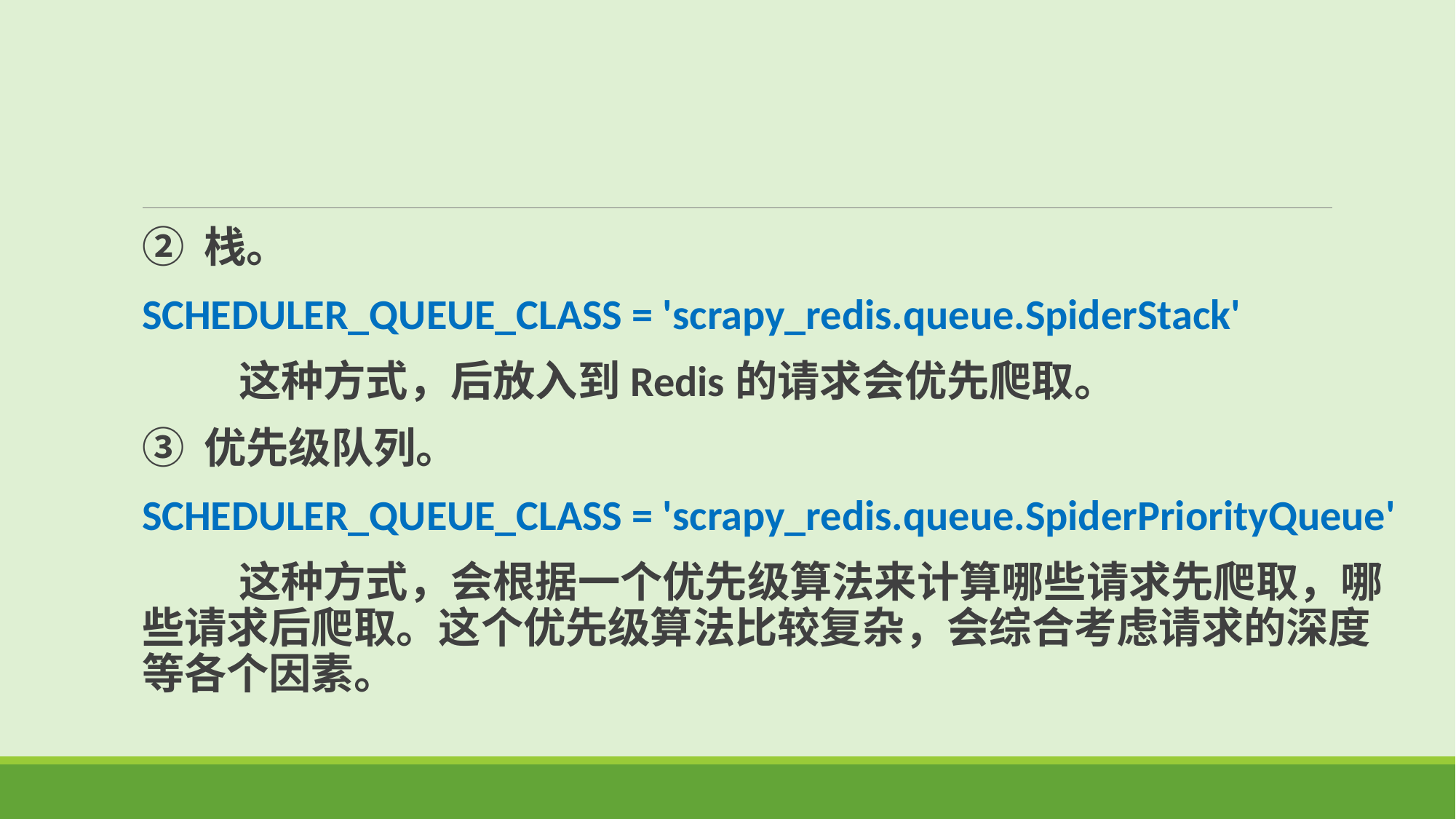

② 栈。
SCHEDULER_QUEUE_CLASS = 'scrapy_redis.queue.SpiderStack'
         这种方式，后放入到Redis的请求会优先爬取。
③ 优先级队列。
SCHEDULER_QUEUE_CLASS = 'scrapy_redis.queue.SpiderPriorityQueue'
         这种方式，会根据一个优先级算法来计算哪些请求先爬取，哪些请求后爬取。这个优先级算法比较复杂，会综合考虑请求的深度等各个因素。